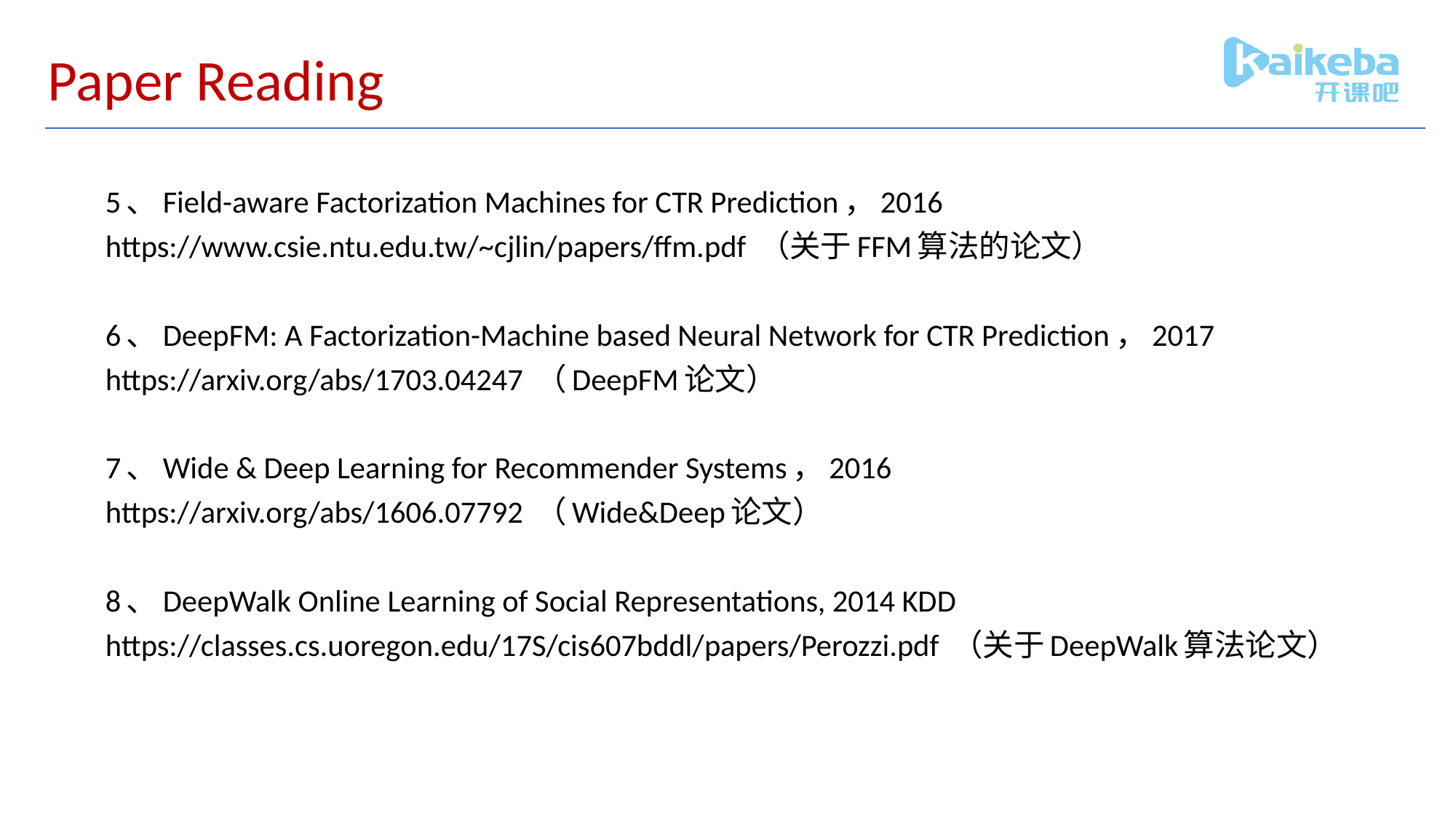

# Paper Reading
5、Field-aware Factorization Machines for CTR Prediction，2016
https://www.csie.ntu.edu.tw/~cjlin/papers/ffm.pdf （关于FFM算法的论文）

6、DeepFM: A Factorization-Machine based Neural Network for CTR Prediction，2017
https://arxiv.org/abs/1703.04247 （DeepFM论文）

7、Wide & Deep Learning for Recommender Systems，2016
https://arxiv.org/abs/1606.07792 （Wide&Deep论文）

8、DeepWalk Online Learning of Social Representations, 2014 KDD
https://classes.cs.uoregon.edu/17S/cis607bddl/papers/Perozzi.pdf （关于DeepWalk算法论文）